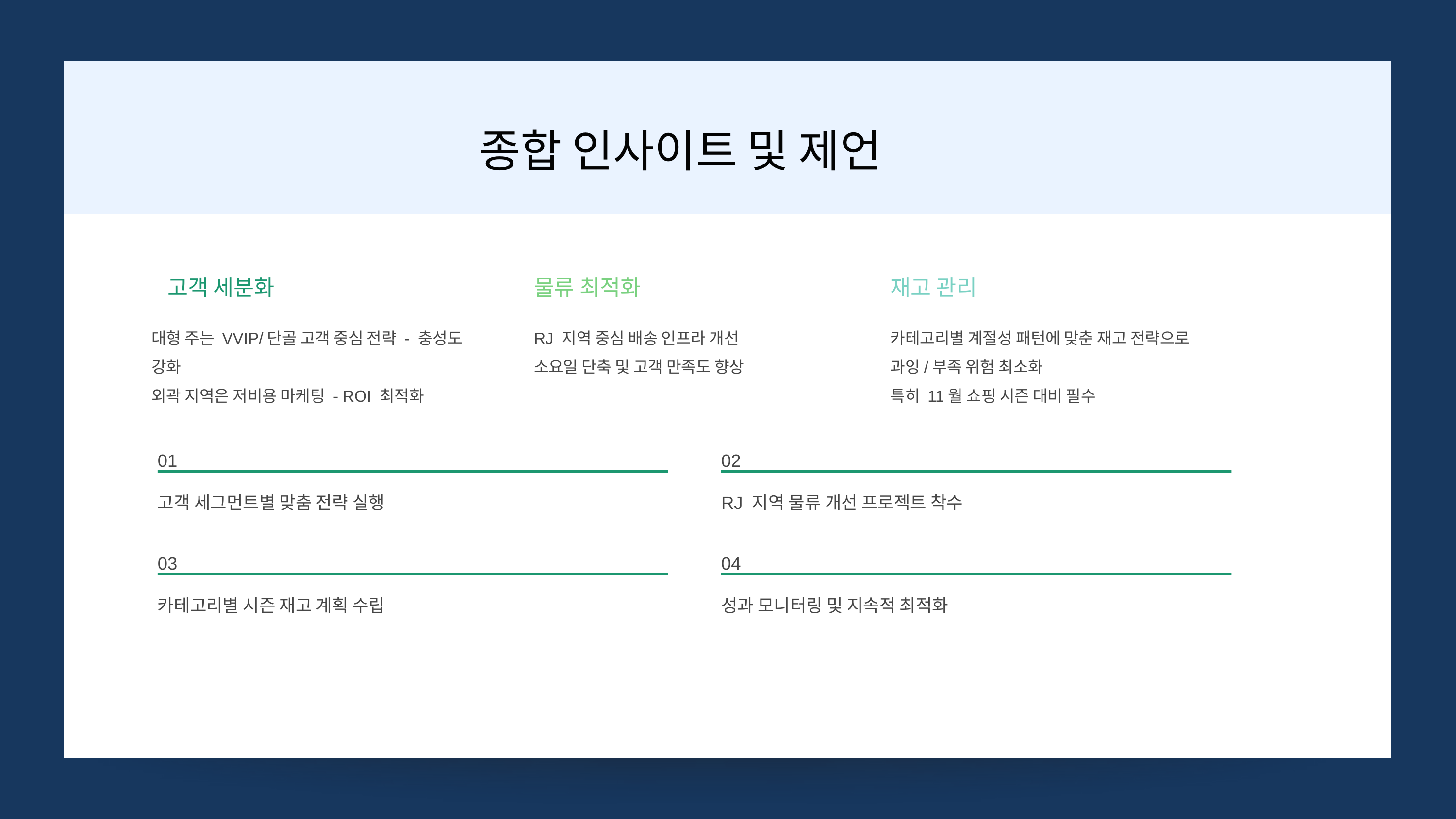

종합 인사이트 및 제언
고객 세분화
물류 최적화
재고 관리
대형 주는 VVIP/단골 고객 중심 전략 - 충성도 강화
외곽 지역은 저비용 마케팅 - ROI 최적화
RJ 지역 중심 배송 인프라 개선
소요일 단축 및 고객 만족도 향상
카테고리별 계절성 패턴에 맞춘 재고 전략으로 과잉/부족 위험 최소화
특히 11월 쇼핑 시즌 대비 필수
01
02

고객 세그먼트별 맞춤 전략 실행
RJ 지역 물류 개선 프로젝트 착수
03
04

카테고리별 시즌 재고 계획 수립
성과 모니터링 및 지속적 최적화